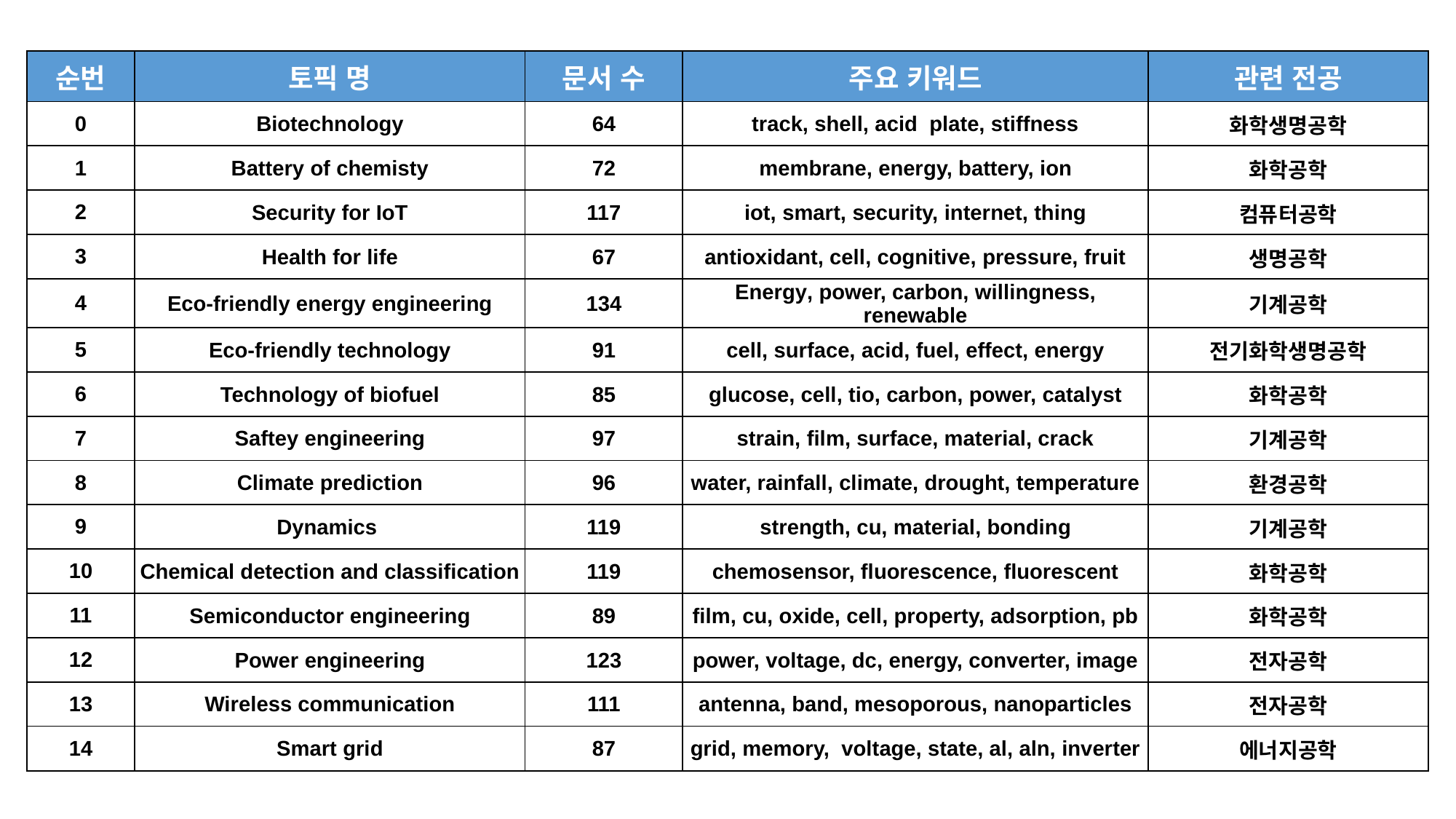

| 순번 | 토픽 명 | 문서 수 | 주요 키워드 | 관련 전공 |
| --- | --- | --- | --- | --- |
| 0 | Biotechnology | 64 | track, shell, acid plate, stiffness | 화학생명공학 |
| 1 | Battery of chemisty | 72 | membrane, energy, battery, ion | 화학공학 |
| 2 | Security for IoT | 117 | iot, smart, security, internet, thing | 컴퓨터공학 |
| 3 | Health for life | 67 | antioxidant, cell, cognitive, pressure, fruit | 생명공학 |
| 4 | Eco-friendly energy engineering | 134 | Energy, power, carbon, willingness, renewable | 기계공학 |
| 5 | Eco-friendly technology | 91 | cell, surface, acid, fuel, effect, energy | 전기화학생명공학 |
| 6 | Technology of biofuel | 85 | glucose, cell, tio, carbon, power, catalyst | 화학공학 |
| 7 | Saftey engineering | 97 | strain, film, surface, material, crack | 기계공학 |
| 8 | Climate prediction | 96 | water, rainfall, climate, drought, temperature | 환경공학 |
| 9 | Dynamics | 119 | strength, cu, material, bonding | 기계공학 |
| 10 | Chemical detection and classification | 119 | chemosensor, fluorescence, fluorescent | 화학공학 |
| 11 | Semiconductor engineering | 89 | film, cu, oxide, cell, property, adsorption, pb | 화학공학 |
| 12 | Power engineering | 123 | power, voltage, dc, energy, converter, image | 전자공학 |
| 13 | Wireless communication | 111 | antenna, band, mesoporous, nanoparticles | 전자공학 |
| 14 | Smart grid | 87 | grid, memory, voltage, state, al, aln, inverter | 에너지공학 |